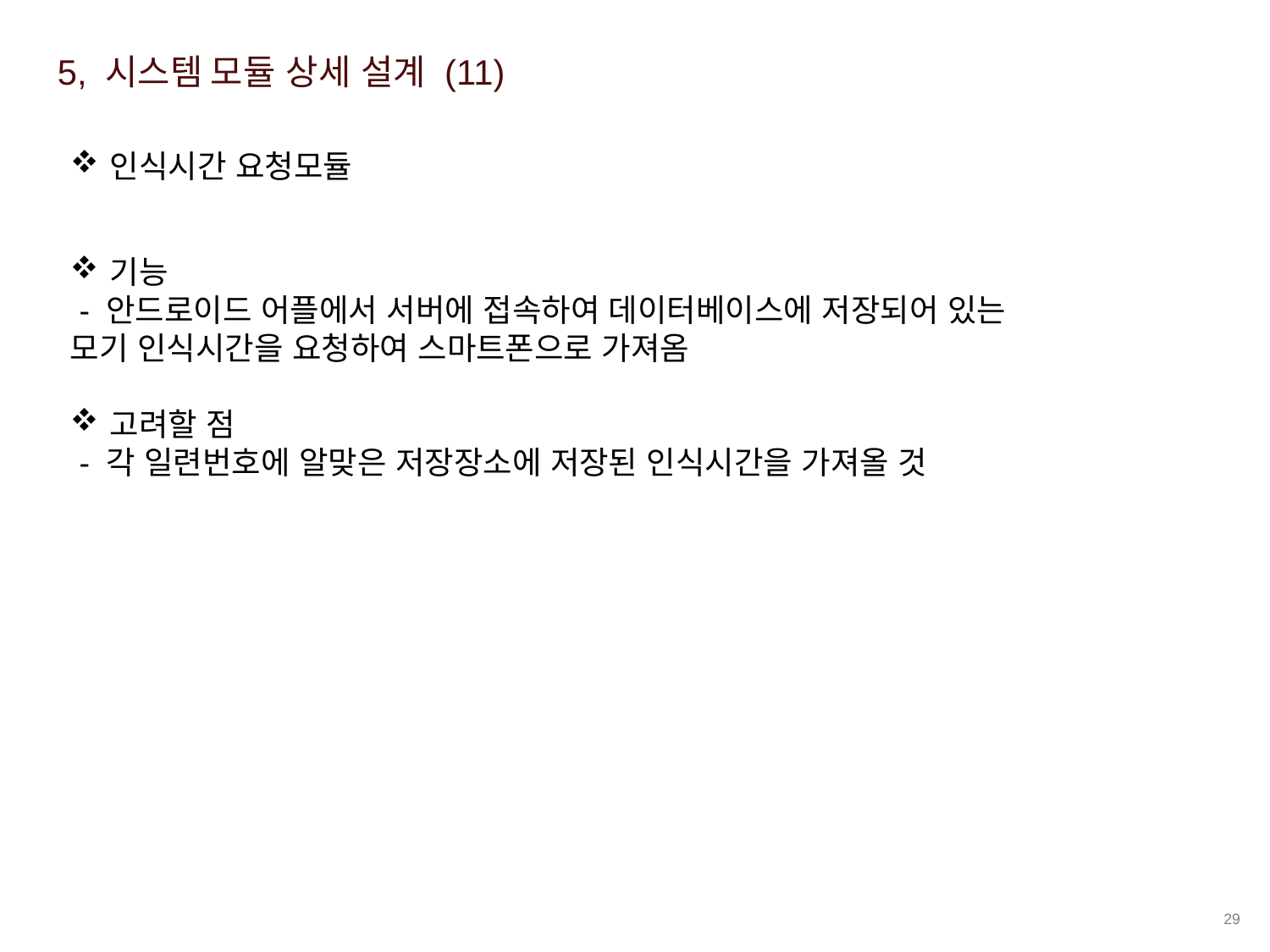

5, 시스템 모듈 상세 설계 (11)
인식시간 요청모듈
기능
 - 안드로이드 어플에서 서버에 접속하여 데이터베이스에 저장되어 있는 모기 인식시간을 요청하여 스마트폰으로 가져옴

고려할 점
 - 각 일련번호에 알맞은 저장장소에 저장된 인식시간을 가져올 것